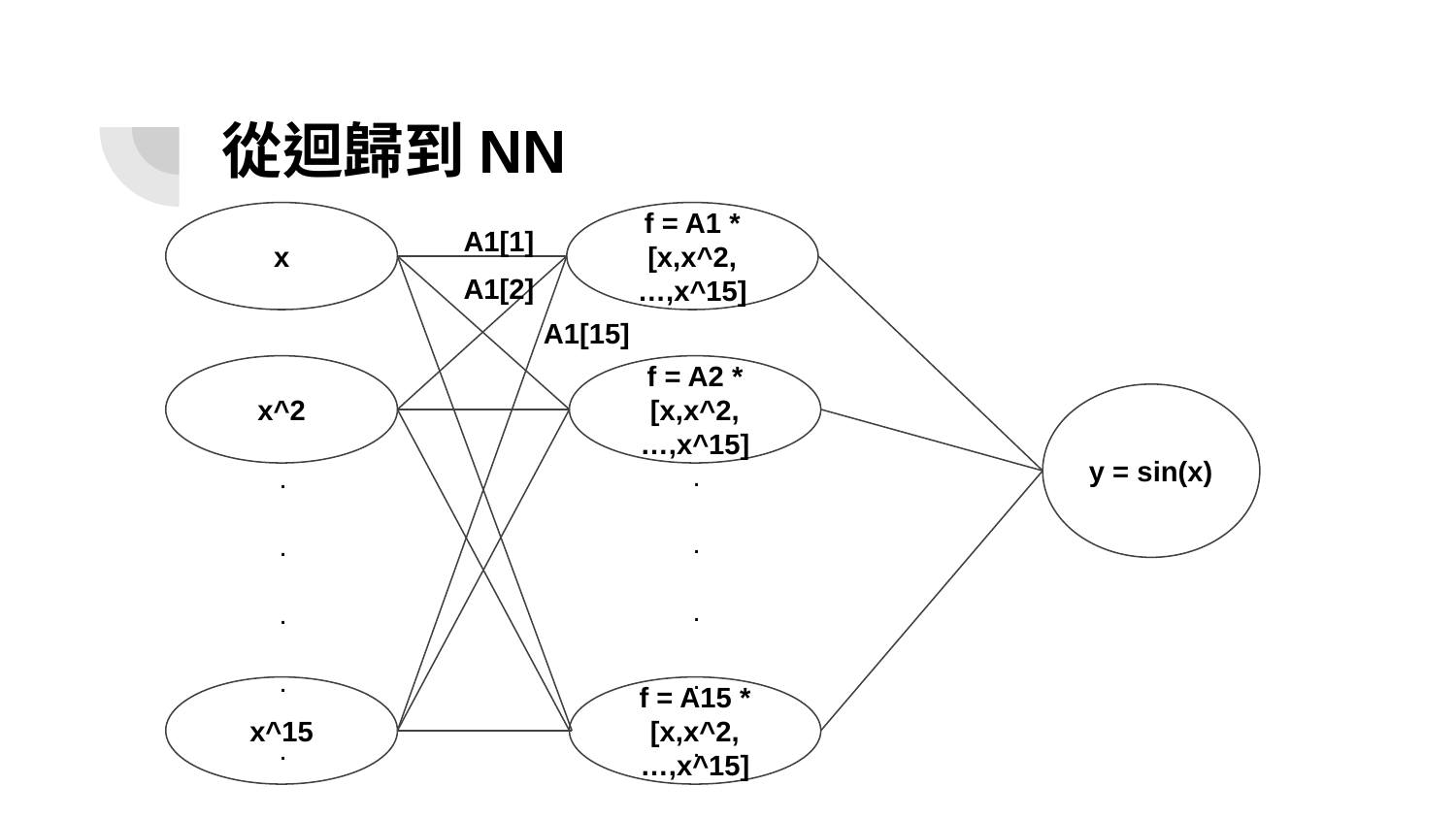

# 從迴歸到NN
x
A1[1]
f = A1 * [x,x^2,…,x^15]
A1[2]
A1[15]
x^2
f = A2 * [x,x^2,…,x^15]
y = sin(x)
.
.
.
.
.
.
.
.
.
.
.
.
x^15
f = A15 * [x,x^2,…,x^15]